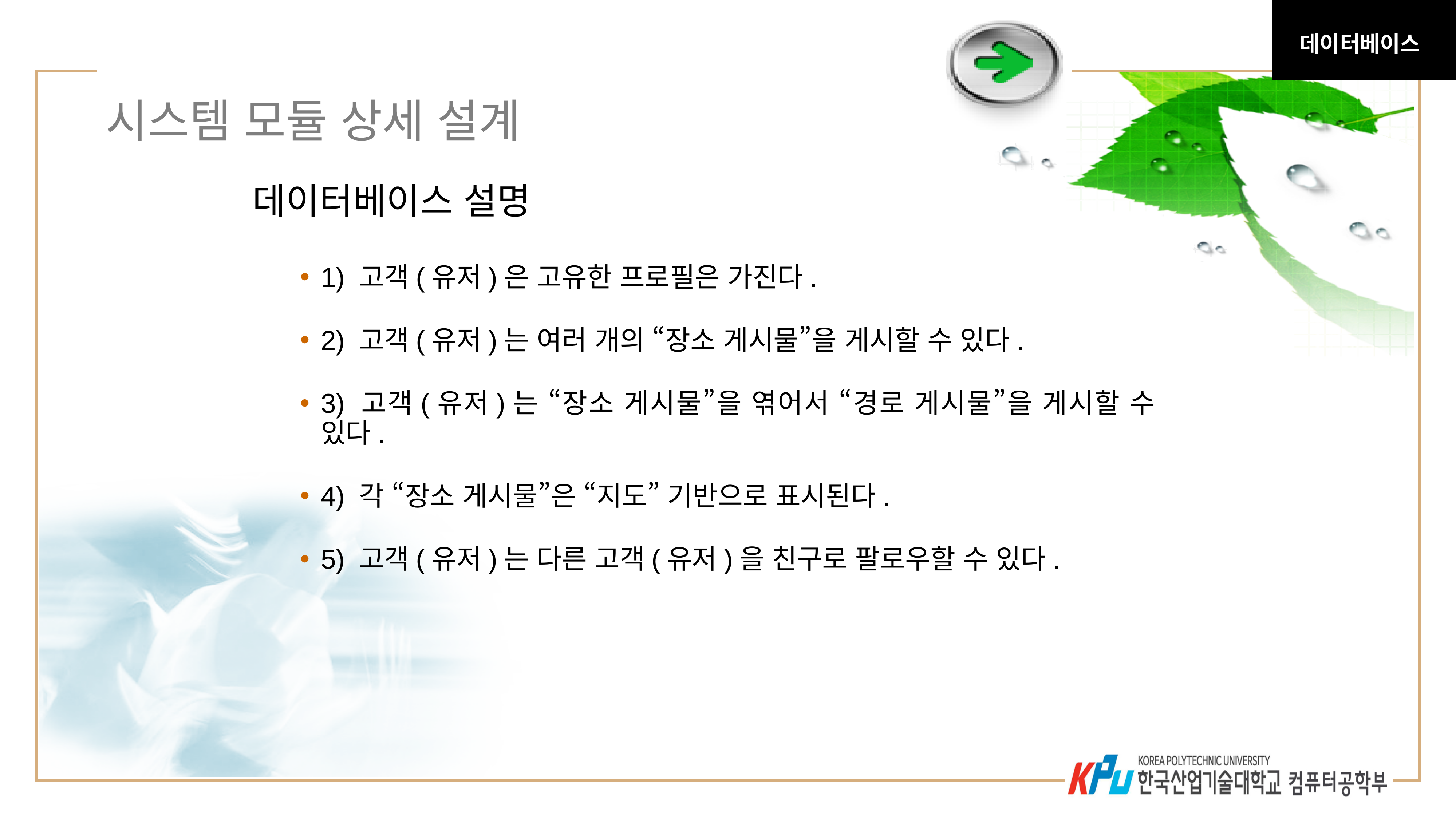

데이터베이스
30
# 시스템 모듈 상세 설계

데이터베이스 설명

1) 고객(유저)은 고유한 프로필은 가진다.

2) 고객(유저)는 여러 개의 “장소 게시물”을 게시할 수 있다.

3) 고객(유저)는 “장소 게시물”을 엮어서 “경로 게시물”을 게시할 수 있다.

4) 각 “장소 게시물”은 “지도” 기반으로 표시된다.

5) 고객(유저)는 다른 고객(유저)을 친구로 팔로우할 수 있다.